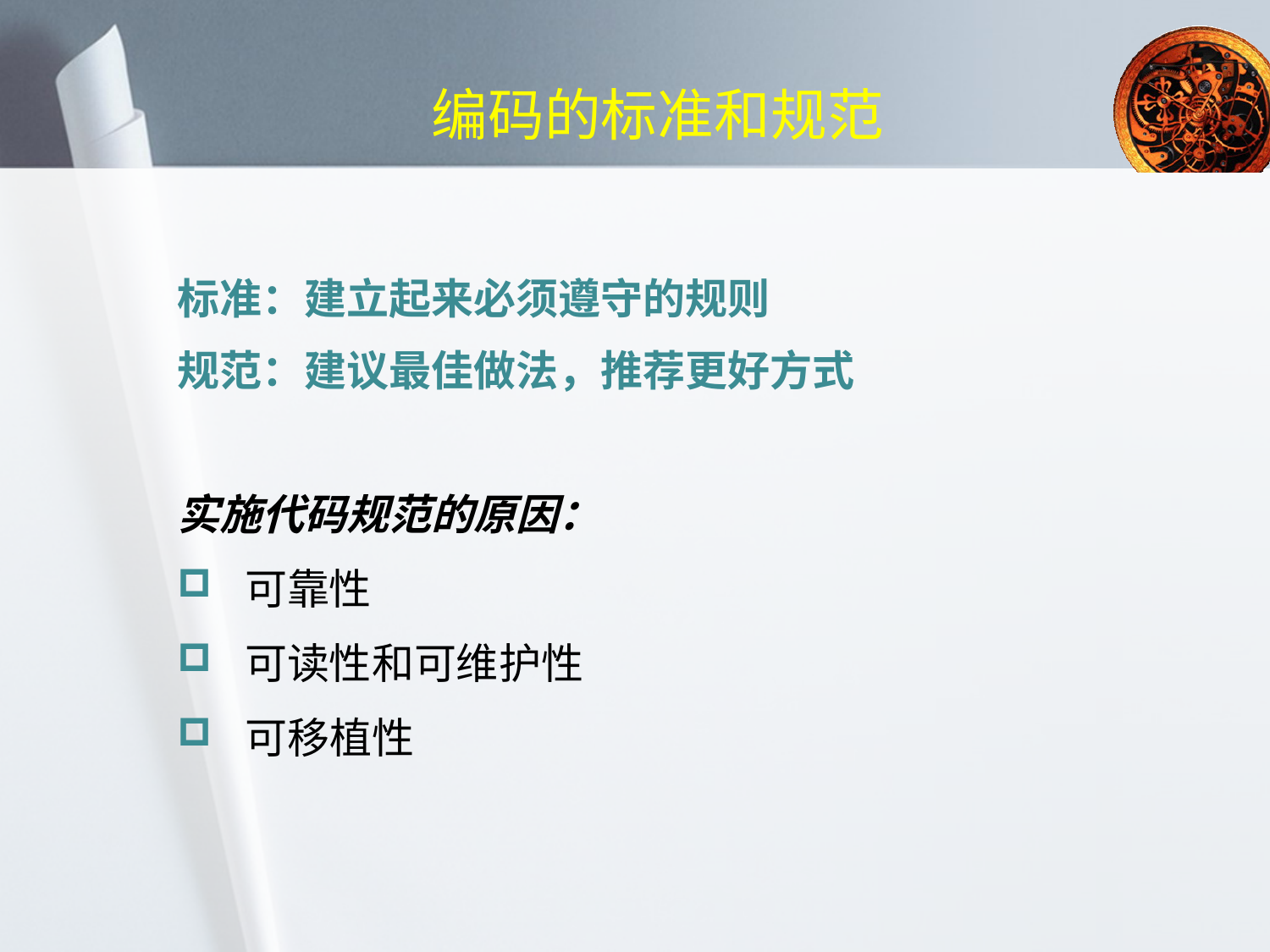

# 编码的标准和规范
标准：建立起来必须遵守的规则
规范：建议最佳做法，推荐更好方式

实施代码规范的原因：
 可靠性
 可读性和可维护性
 可移植性